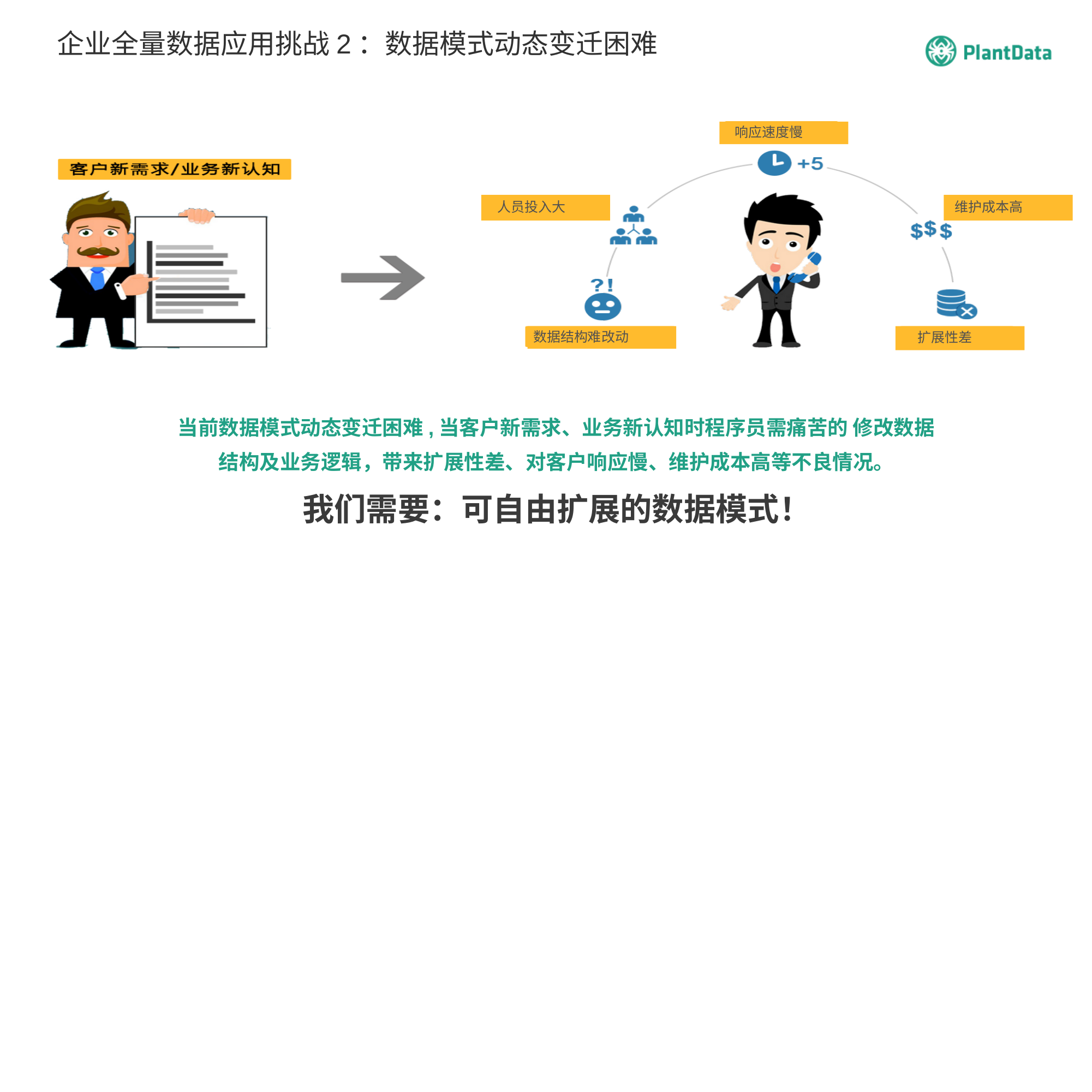

# 企业全量数据应用挑战2：数据模式动态变迁困难

响应速度慢

人员投入大
维护成本高

数据结构难改动
扩展性差
当前数据模式动态变迁困难,当客户新需求、业务新认知时程序员需痛苦的 修改数据结构及业务逻辑，带来扩展性差、对客户响应慢、维护成本高等不良情况。

我们需要：可自由扩展的数据模式！